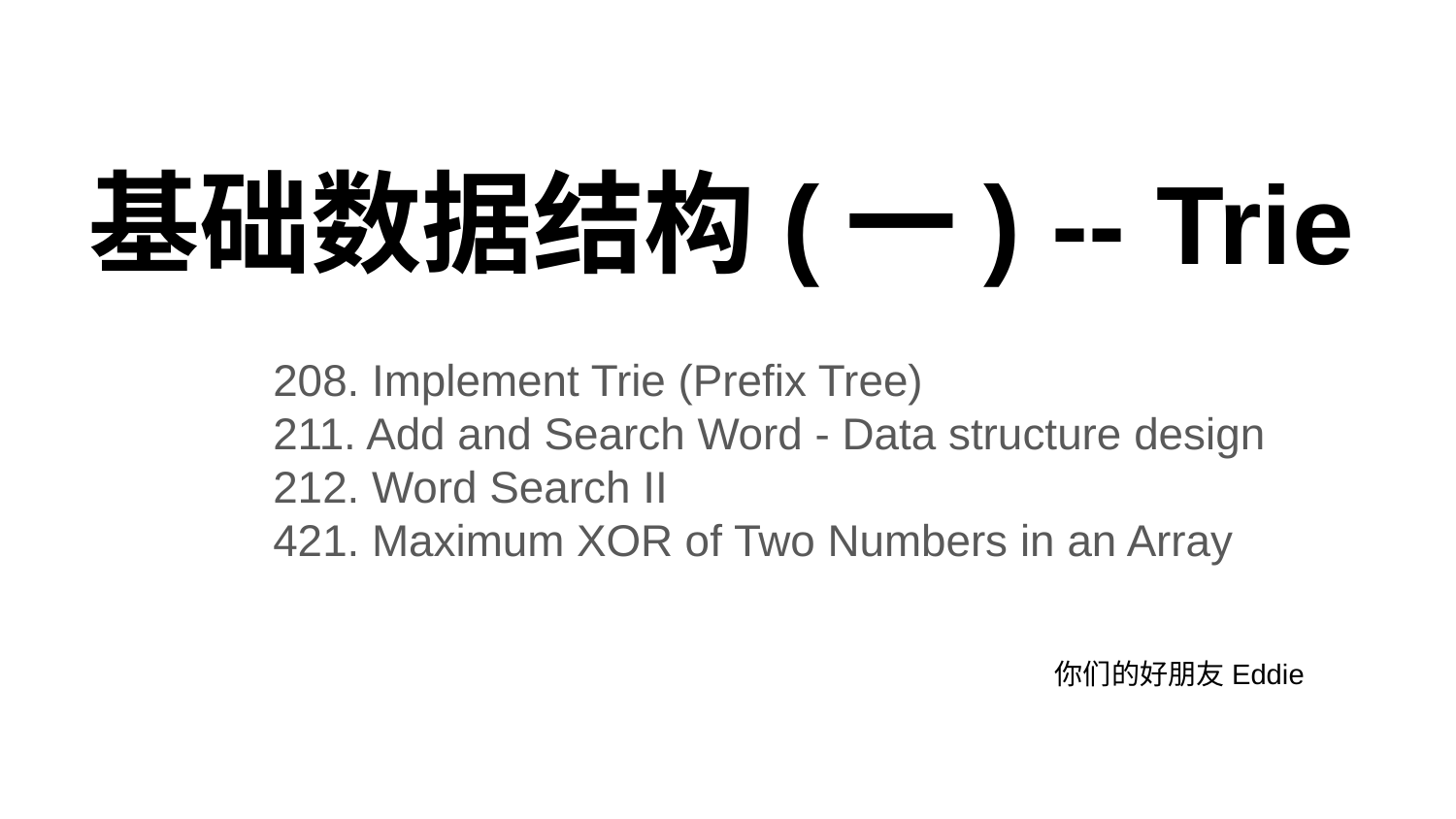

# 基础数据结构(一) -- Trie
208. Implement Trie (Prefix Tree)
211. Add and Search Word - Data structure design
212. Word Search II
421. Maximum XOR of Two Numbers in an Array
你们的好朋友Eddie